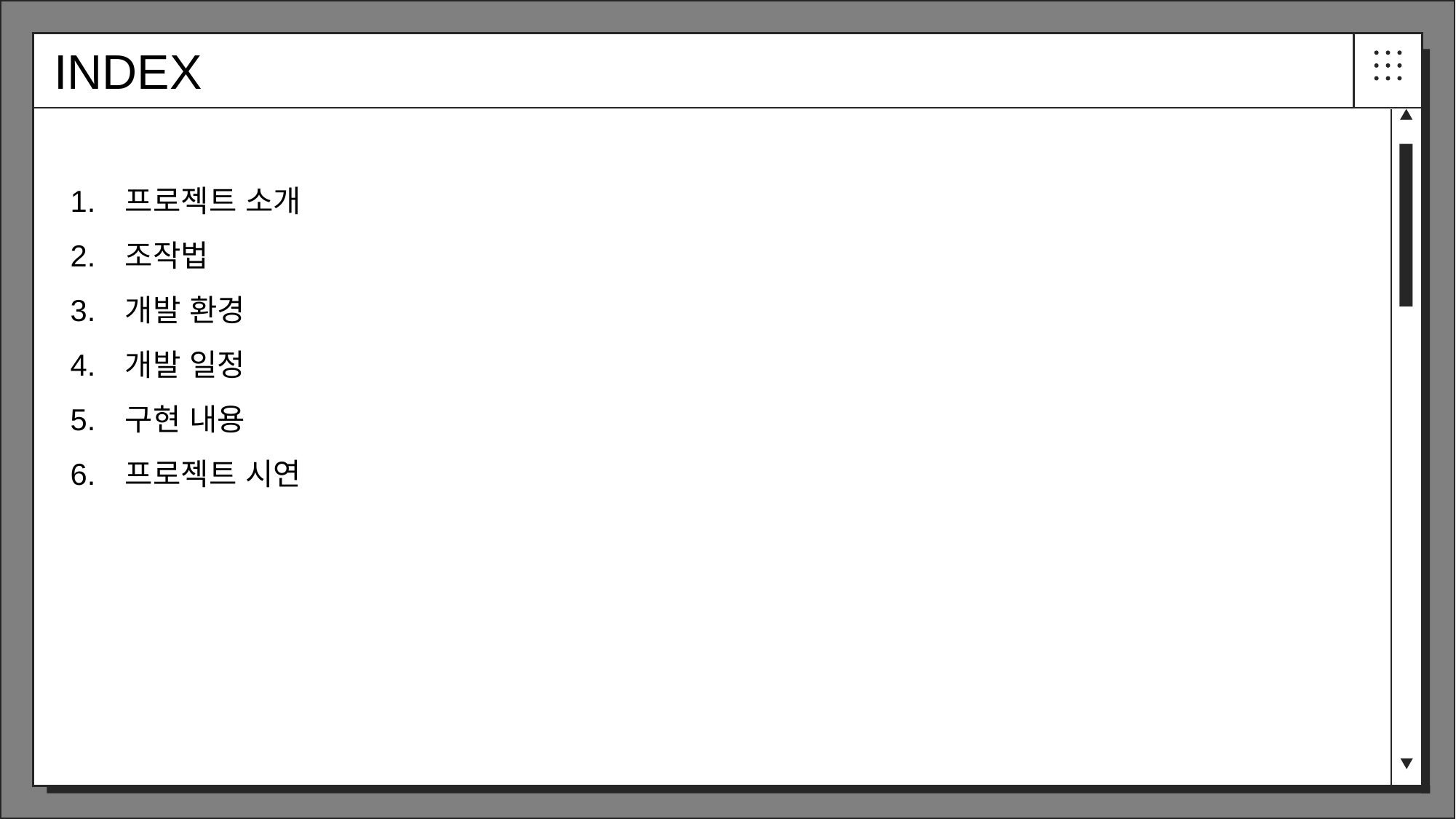

INDEX
프로젝트 소개
조작법
개발 환경
개발 일정
구현 내용
프로젝트 시연